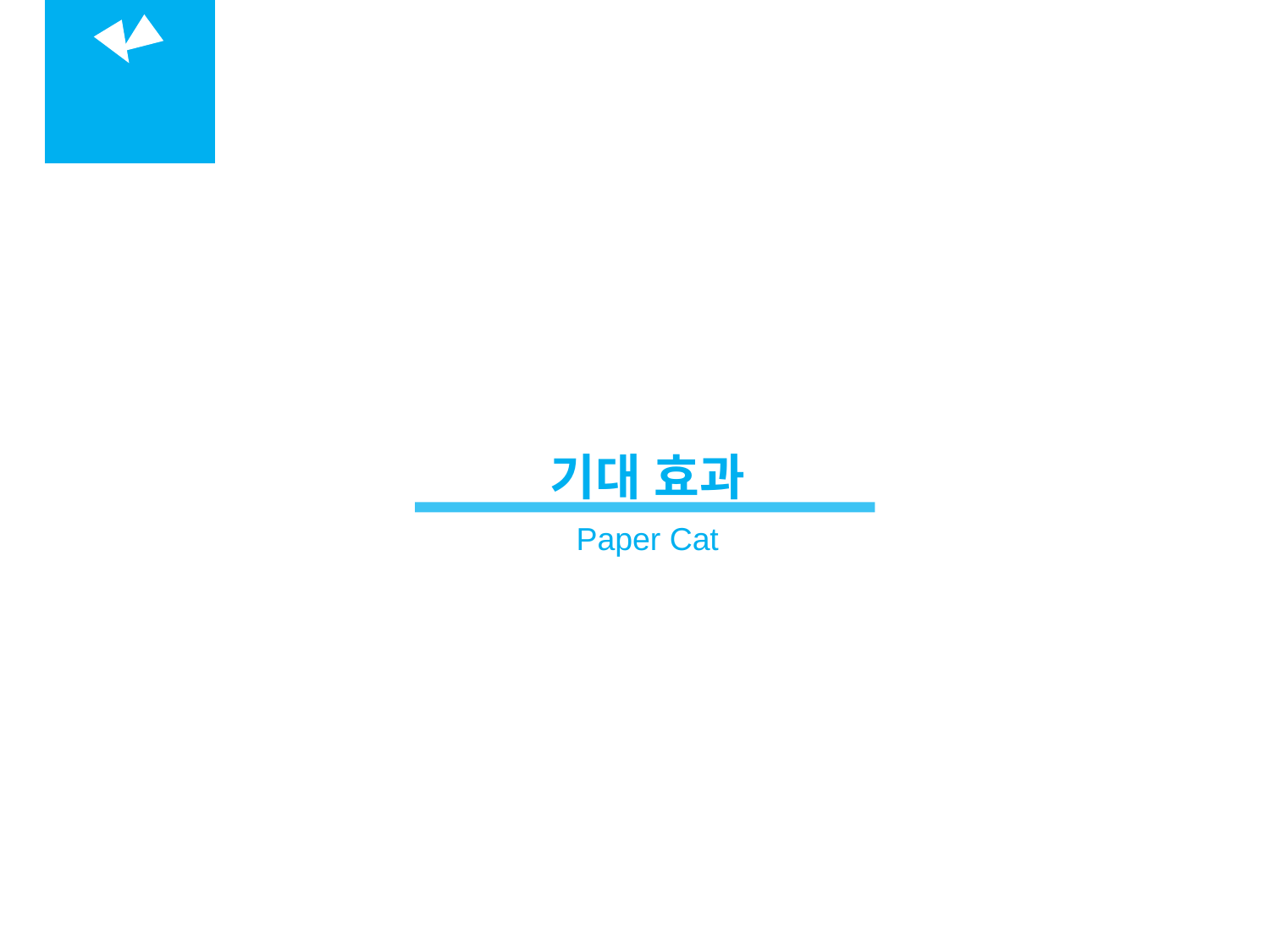

03
비즈니스 모델
기대 효과

Paper Cat